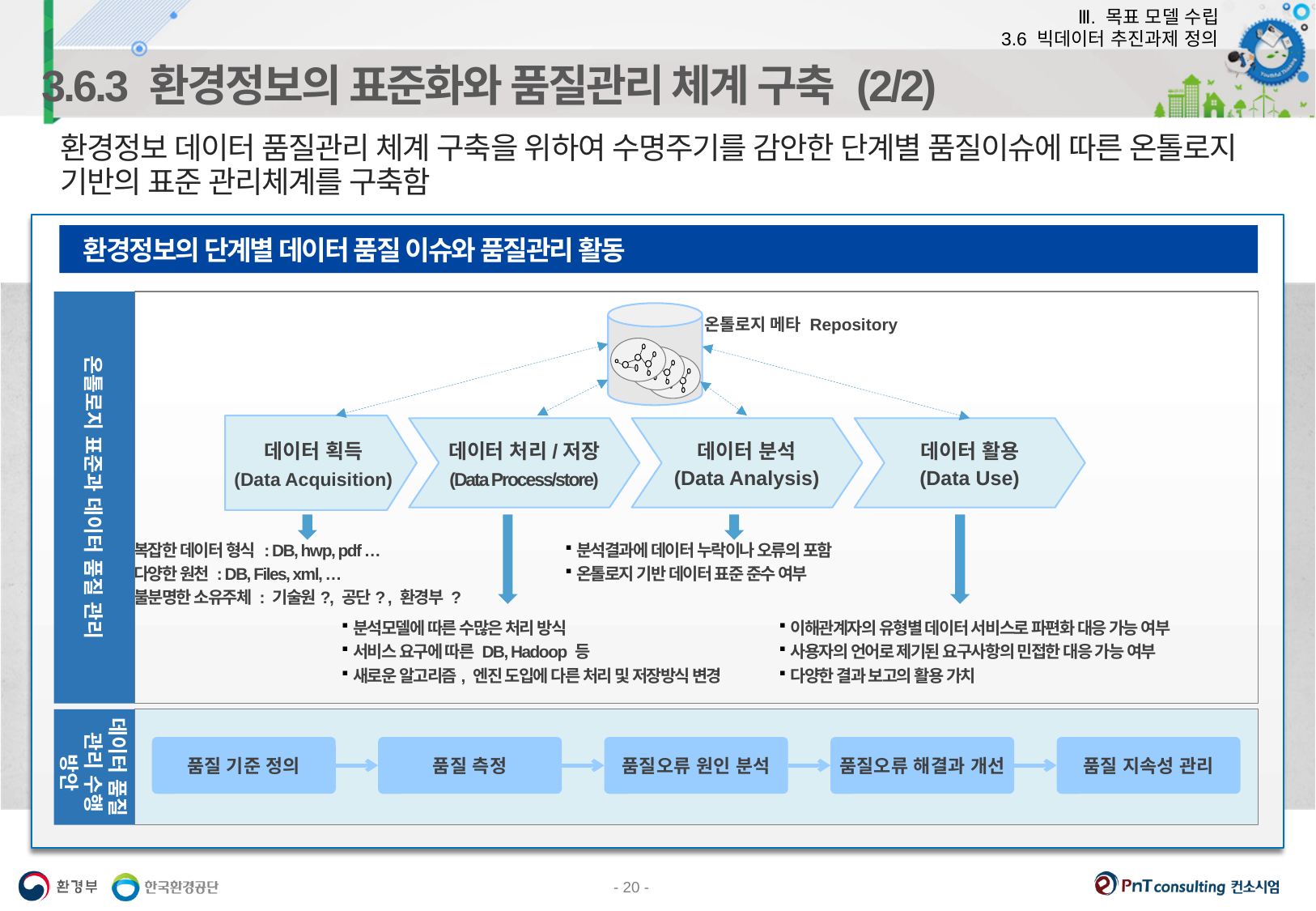

Ⅲ. 목표 모델 수립
3.6 빅데이터 추진과제 정의
3.6.3 환경정보의 표준화와 품질관리 체계 구축 (2/2)
환경정보 데이터 품질관리 체계 구축을 위하여 수명주기를 감안한 단계별 품질이슈에 따른 온톨로지 기반의 표준 관리체계를 구축함
환경정보의 단계별 데이터 품질 이슈와 품질관리 활동
온톨로지 표준과 데이터 품질 관리

온톨로지 메타 Repository
데이터 획득
(Data Acquisition)
데이터 처리/저장
(Data Process/store)
데이터 분석
(Data Analysis)
데이터 활용
(Data Use)

복잡한 데이터 형식 : DB, hwp, pdf …
다양한 원천 : DB, Files, xml, …
불분명한 소유주체 : 기술원?, 공단? , 환경부 ?
분석결과에 데이터 누락이나 오류의 포함
온톨로지 기반 데이터 표준 준수 여부
분석모델에 따른 수많은 처리 방식
서비스 요구에 따른 DB, Hadoop 등
새로운 알고리즘, 엔진 도입에 다른 처리 및 저장방식 변경
이해관계자의 유형별 데이터 서비스로 파편화 대응 가능 여부
사용자의 언어로 제기된 요구사항의 민접한 대응 가능 여부
다양한 결과 보고의 활용 가치
데이터 품질 관리 수행 방안

품질 기준 정의
품질 측정
품질오류 원인 분석
품질오류 해결과 개선
품질 지속성 관리